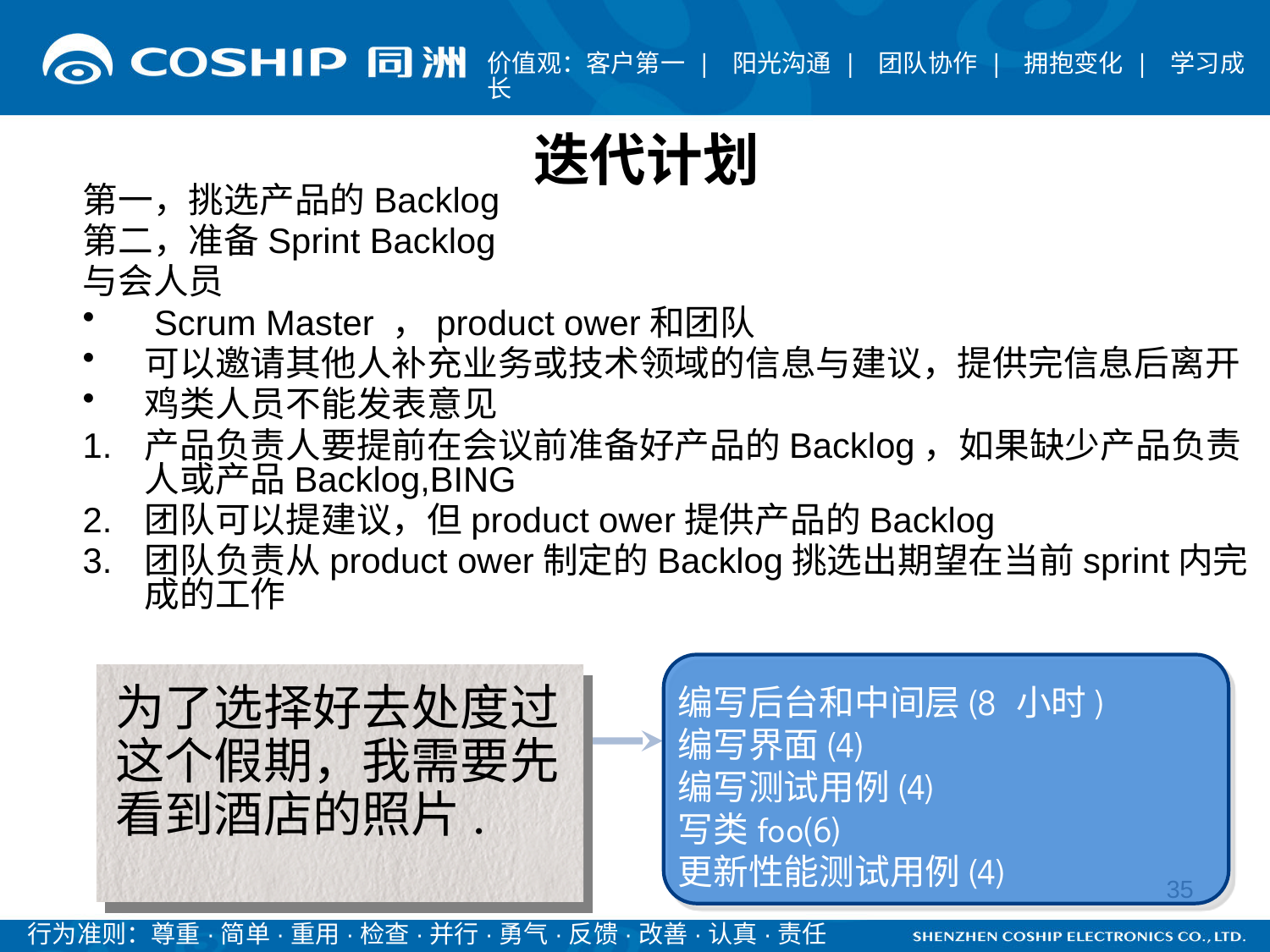

迭代计划
第一，挑选产品的Backlog
第二，准备Sprint Backlog
与会人员
 Scrum Master ，product ower和团队
可以邀请其他人补充业务或技术领域的信息与建议，提供完信息后离开
鸡类人员不能发表意见
产品负责人要提前在会议前准备好产品的Backlog，如果缺少产品负责人或产品Backlog,BING
团队可以提建议，但product ower提供产品的Backlog
团队负责从product ower制定的Backlog挑选出期望在当前sprint内完成的工作

编写后台和中间层(8 小时)
编写界面(4)
编写测试用例(4)
写类foo(6)
更新性能测试用例(4)
为了选择好去处度过这个假期，我需要先看到酒店的照片.

35